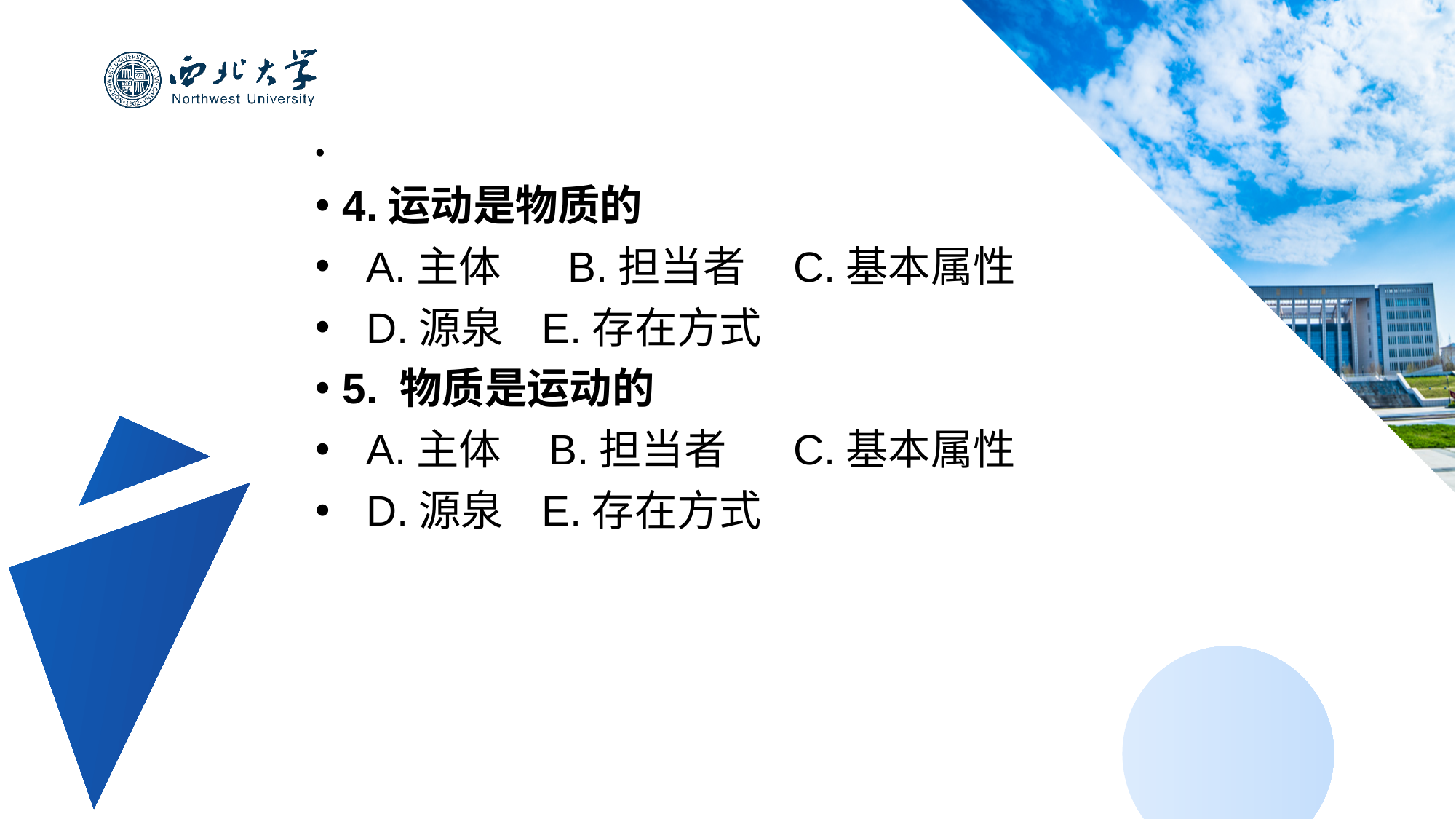

4.运动是物质的
  A.主体      B.担当者    C.基本属性
  D.源泉   E.存在方式
5. 物质是运动的
  A.主体    B.担当者      C.基本属性
  D.源泉   E.存在方式